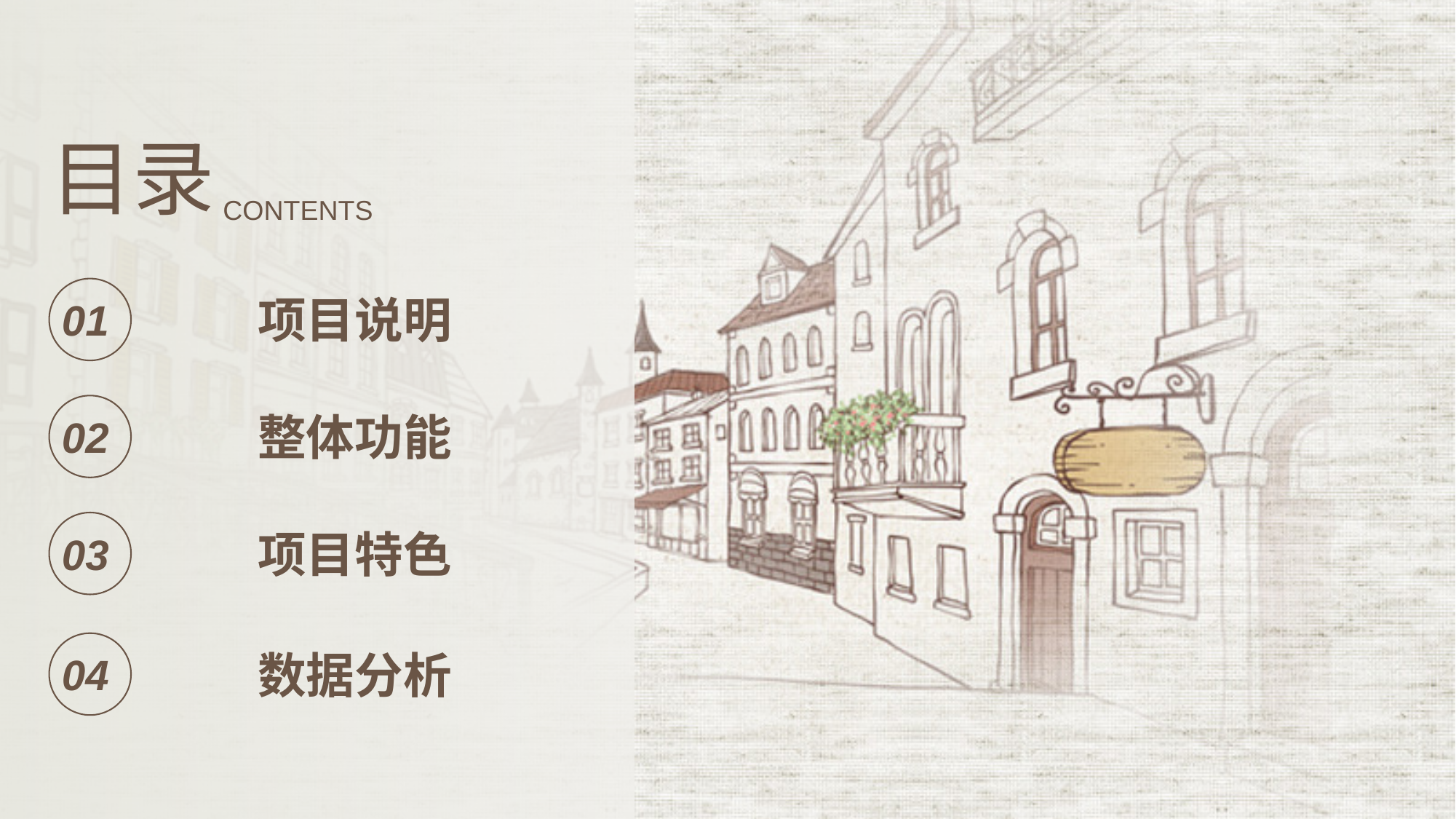

目录
CONTENTS

项目说明
01

整体功能
02

项目特色
03

数据分析
04